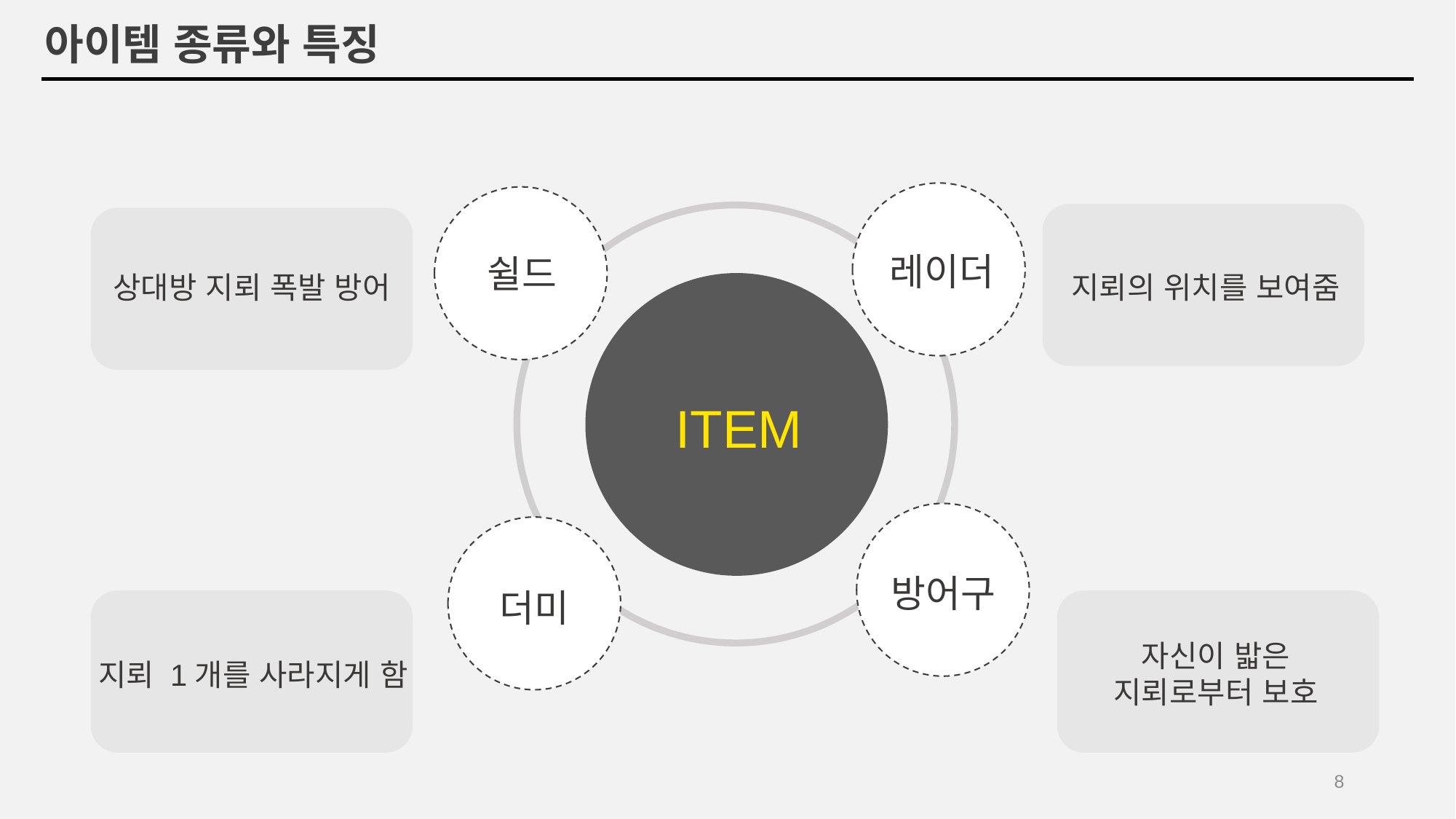

아이템 종류와 특징

레이더
쉴드
상대방 지뢰 폭발 방어
지뢰의 위치를 보여줌

ITEM

방어구
더미

자신이 밟은
지뢰로부터 보호
지뢰 1개를 사라지게 함
8